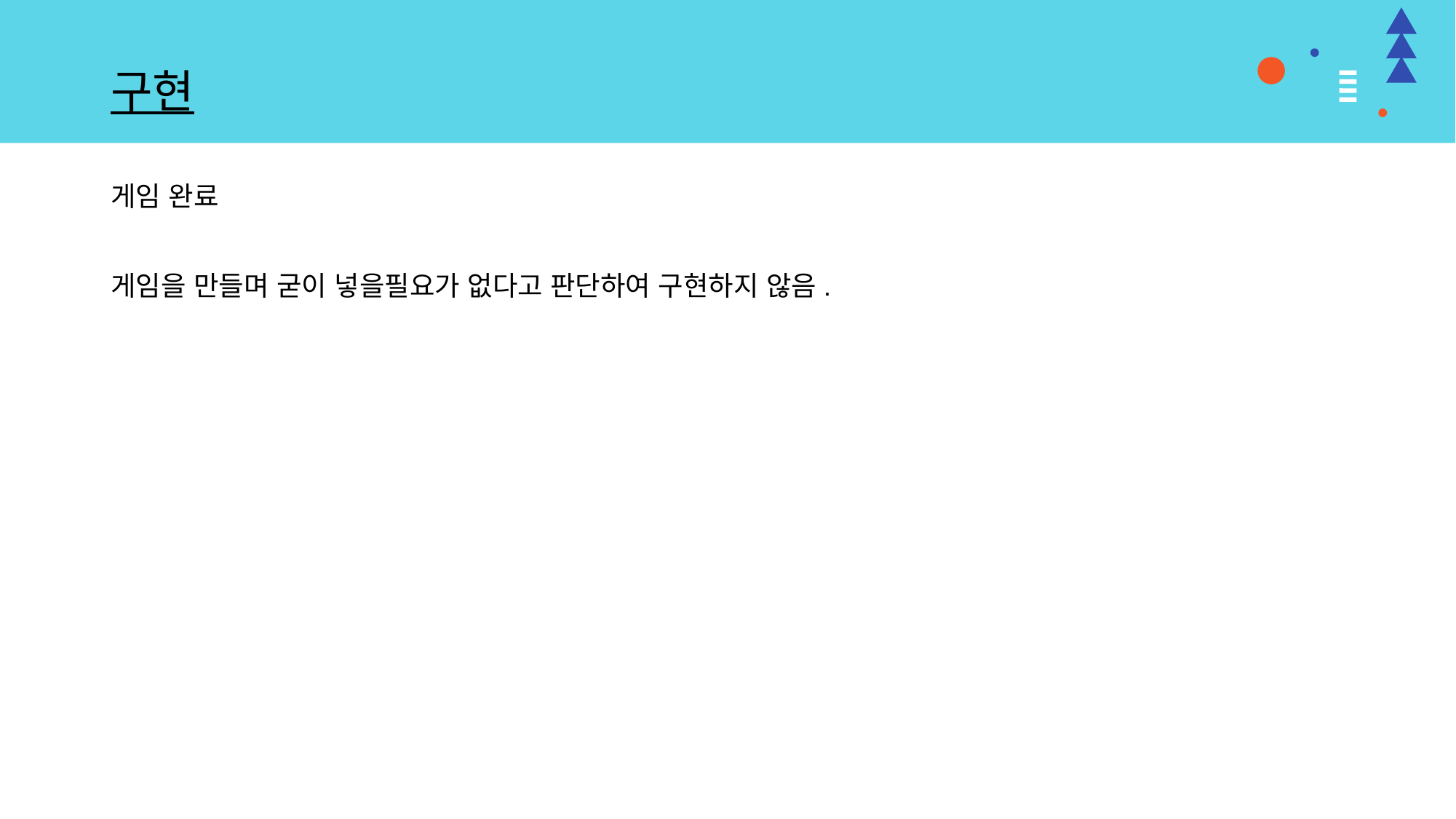

# 구현
게임 완료

게임을 만들며 굳이 넣을필요가 없다고 판단하여 구현하지 않음.